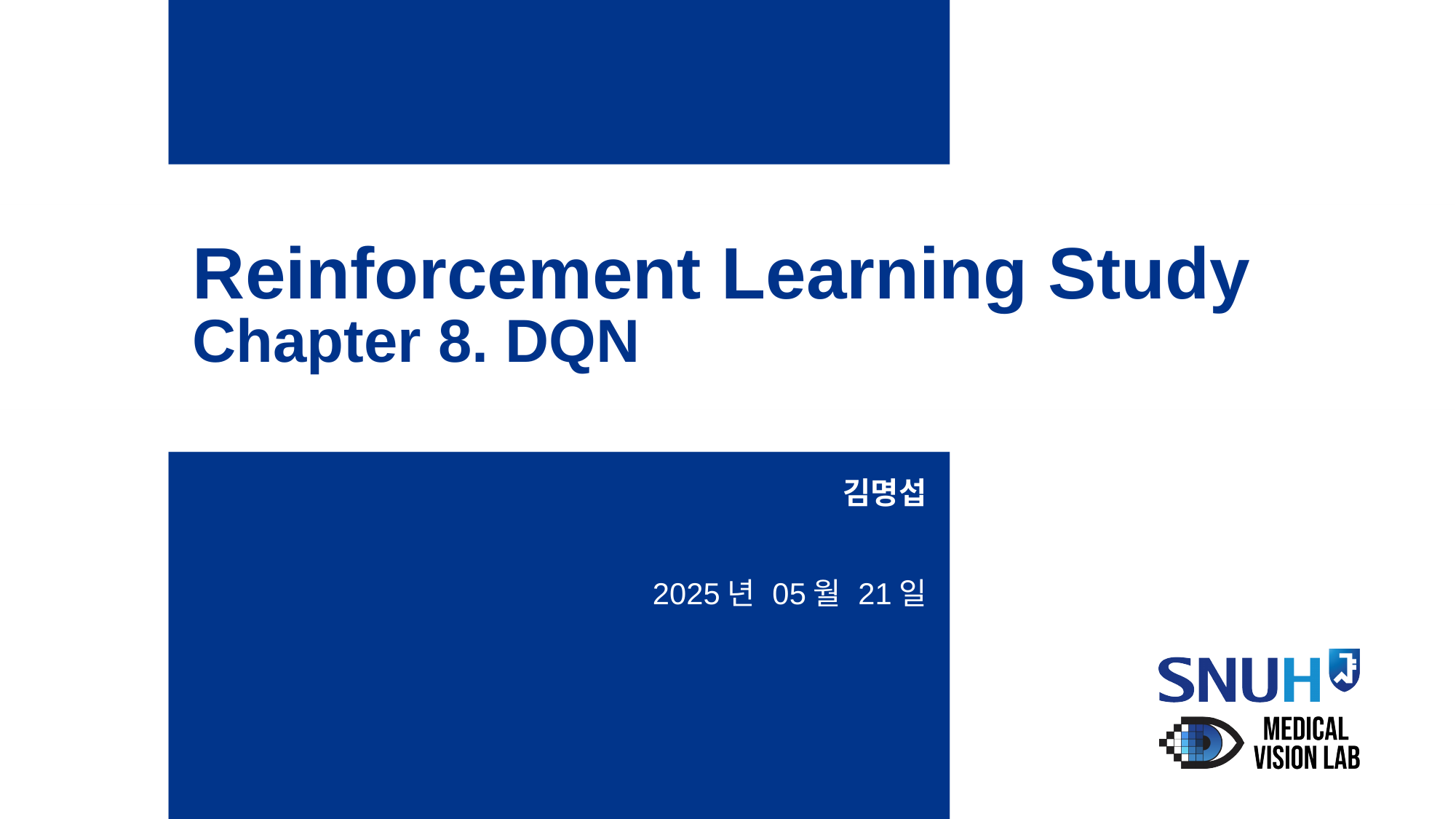

# Reinforcement Learning Study Chapter 8. DQN
김명섭

2025년 05월 21일